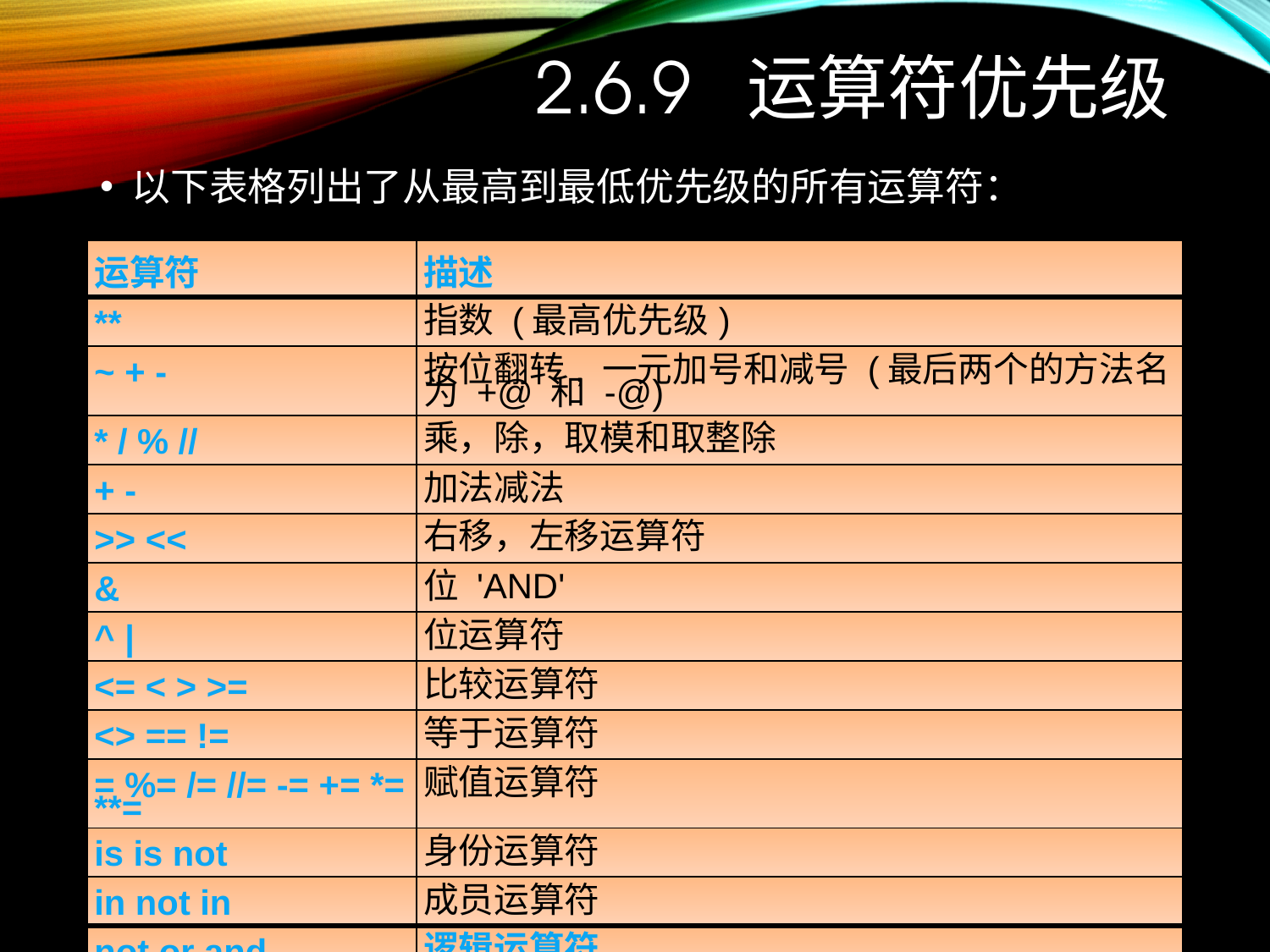

# 2.6.9  运算符优先级
以下表格列出了从最高到最低优先级的所有运算符：

| 运算符 | 描述 |
| --- | --- |
| \*\* | 指数 (最高优先级) |
| ~ + - | 按位翻转, 一元加号和减号 (最后两个的方法名为 +@ 和 -@) |
| \* / % // | 乘，除，取模和取整除 |
| + - | 加法减法 |
| >> << | 右移，左移运算符 |
| & | 位 'AND' |
| ^ | | 位运算符 |
| <= < > >= | 比较运算符 |
| <> == != | 等于运算符 |
| = %= /= //= -= += \*= \*\*= | 赋值运算符 |
| is is not | 身份运算符 |
| in not in | 成员运算符 |
| not or and | 逻辑运算符 |